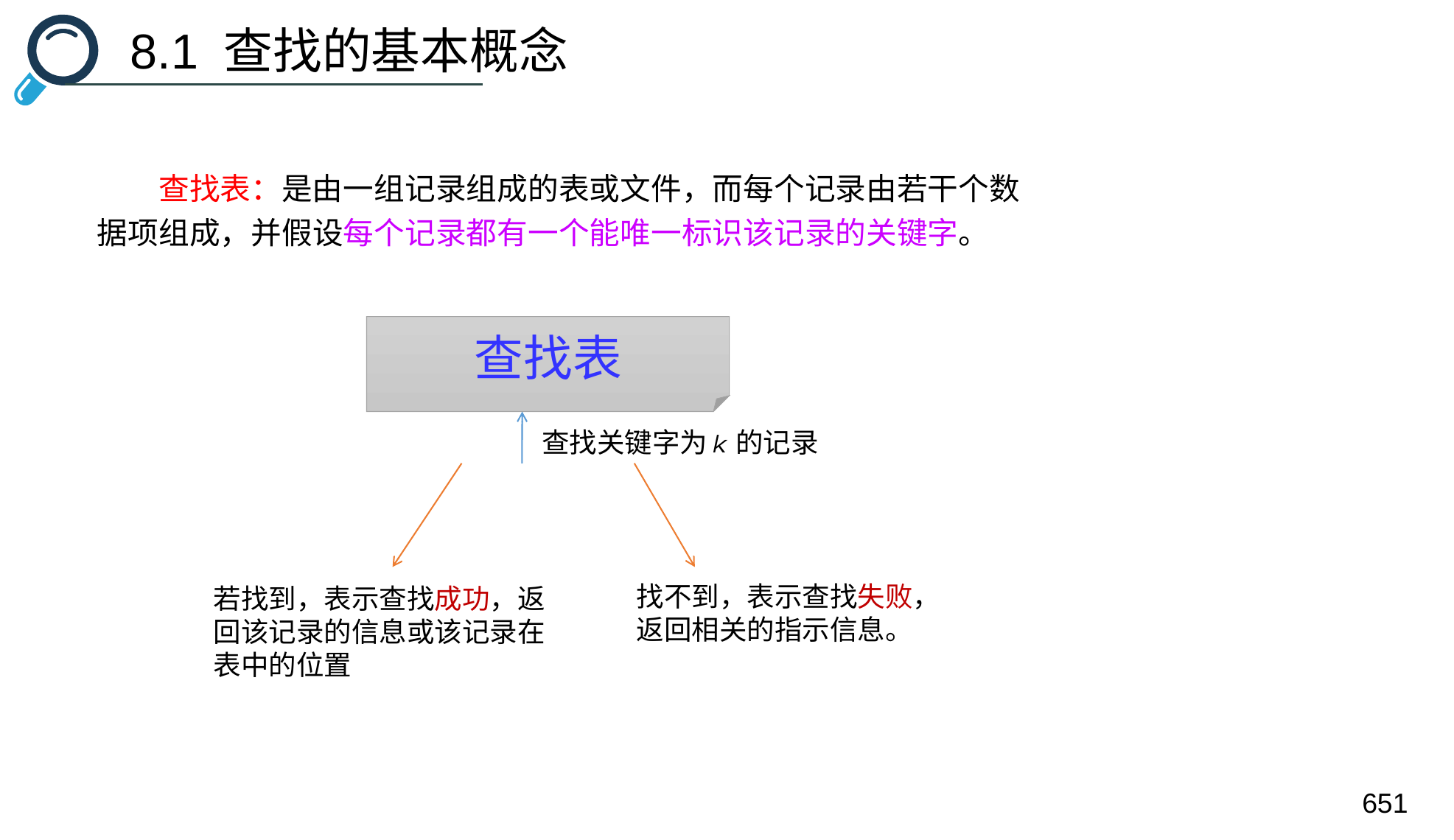

8.1 查找的基本概念
　　查找表：是由一组记录组成的表或文件，而每个记录由若干个数据项组成，并假设每个记录都有一个能唯一标识该记录的关键字。
查找表
查找关键字为k的记录
若找到，表示查找成功，返回该记录的信息或该记录在表中的位置
找不到，表示查找失败，返回相关的指示信息。
651